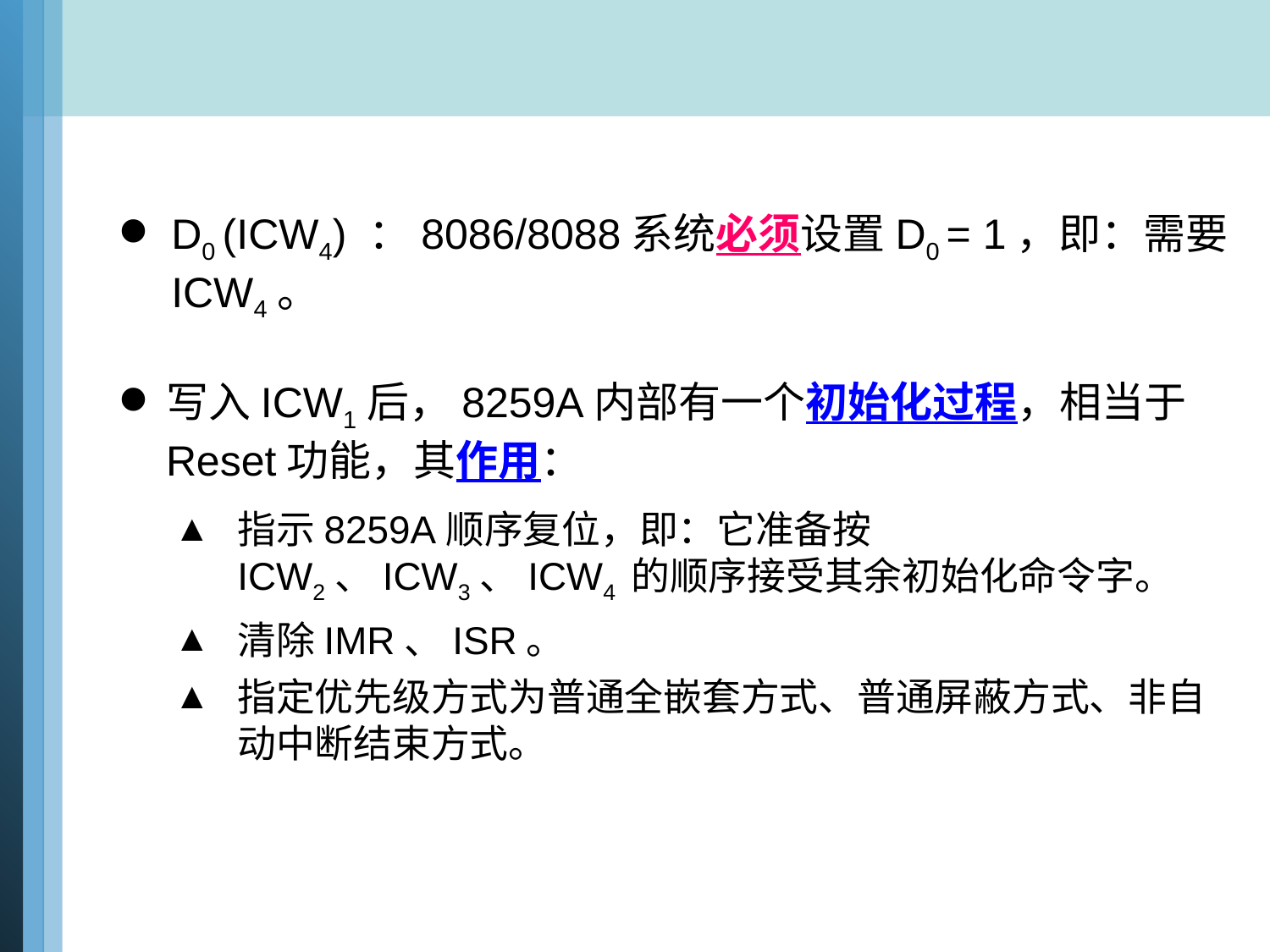

D0 (ICW4) ：8086/8088系统必须设置D0 = 1，即：需要 ICW4。
写入ICW1后，8259A内部有一个初始化过程，相当于Reset功能，其作用：
指示8259A顺序复位，即：它准备按ICW2、ICW3、ICW4 的顺序接受其余初始化命令字。
清除IMR、ISR。
指定优先级方式为普通全嵌套方式、普通屏蔽方式、非自动中断结束方式。
118